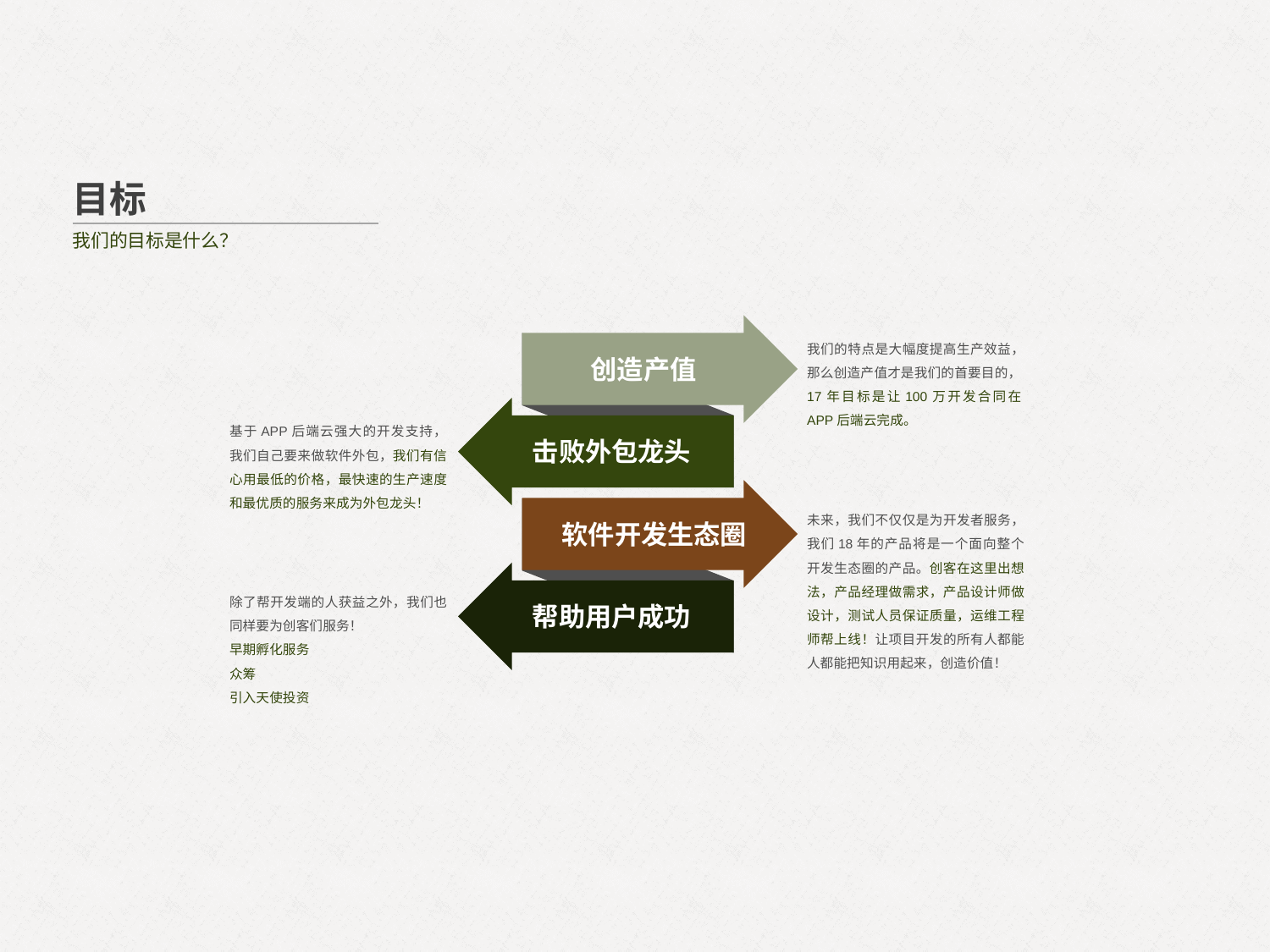

目标
我们的目标是什么？

我们的特点是大幅度提高生产效益，那么创造产值才是我们的首要目的，17年目标是让100万开发合同在APP后端云完成。
创造产值

基于APP后端云强大的开发支持，我们自己要来做软件外包，我们有信心用最低的价格，最快速的生产速度和最优质的服务来成为外包龙头！
击败外包龙头

未来，我们不仅仅是为开发者服务，我们18年的产品将是一个面向整个开发生态圈的产品。创客在这里出想法，产品经理做需求，产品设计师做设计，测试人员保证质量，运维工程师帮上线！让项目开发的所有人都能人都能把知识用起来，创造价值！
软件开发生态圈

除了帮开发端的人获益之外，我们也同样要为创客们服务！
早期孵化服务
众筹
引入天使投资
帮助用户成功